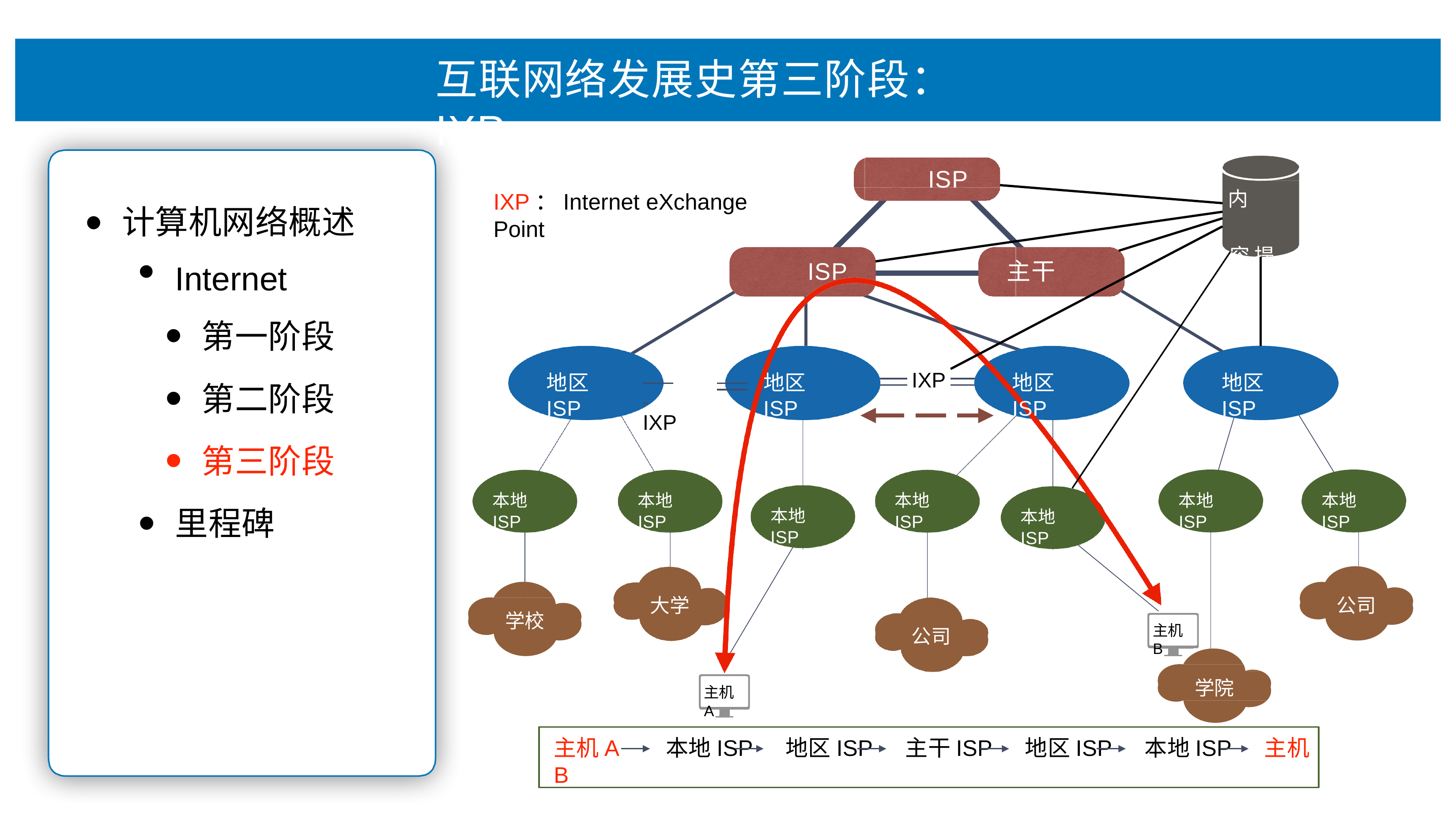

# 互联⽹络发展史第三阶段：IXP

ISP
内	容 提供者

IXP：Internet eXchange Point
•
计算机⽹络概述
Internet
第⼀阶段
第⼆阶段
第三阶段
⾥程碑

ISP
主⼲

IXP
地区ISP
地区ISP
地区ISP
地区ISP
 	 IXP

本地ISP
本地ISP
本地ISP
本地ISP
本地ISP

本地ISP
本地ISP

⼤学
公司

学校

主机B
公司

学院
主机A
主机A	本地ISP	地区ISP	主⼲ISP	地区ISP	本地ISP	主机B